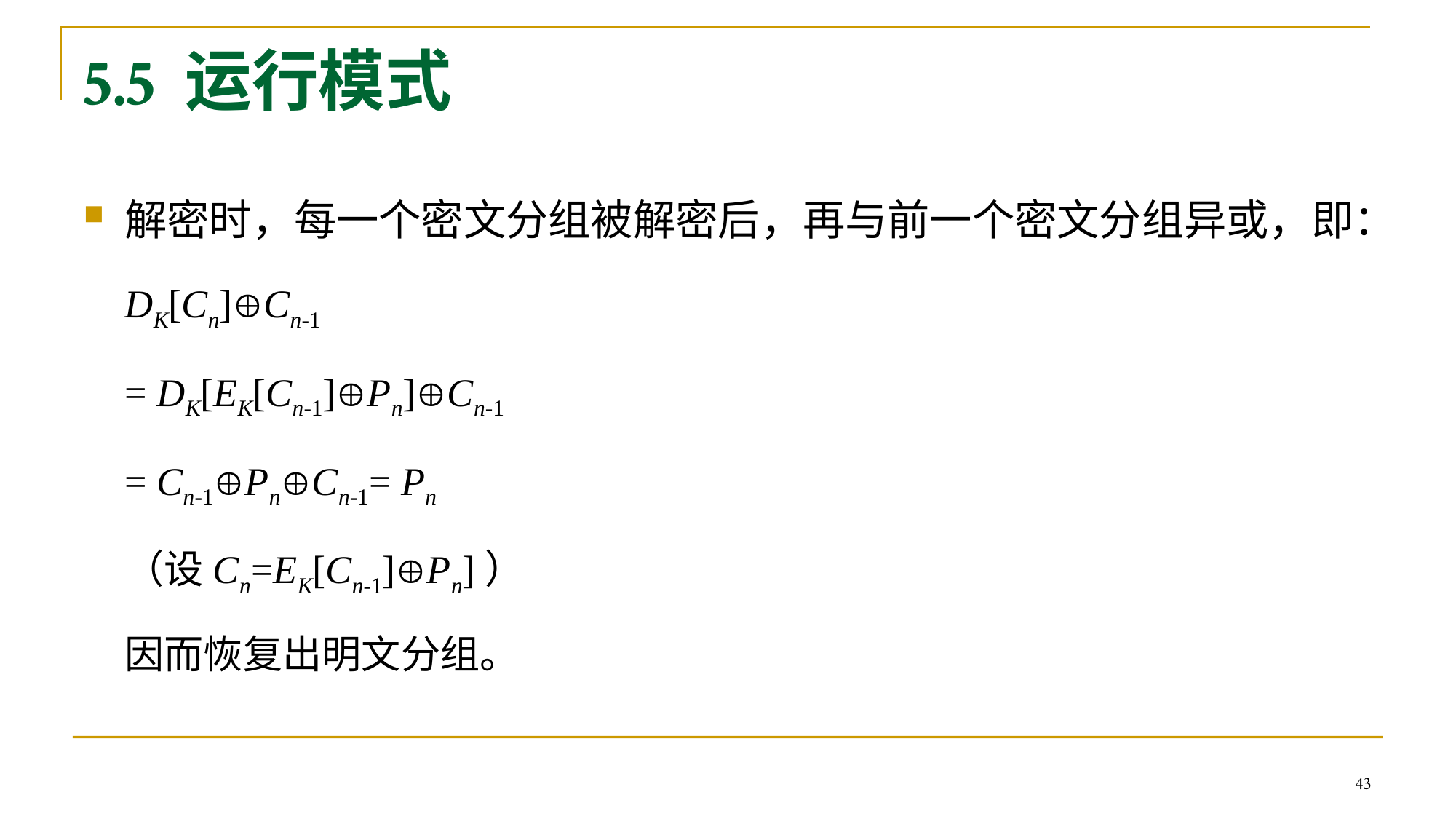

# 5.5 运行模式

解密时，每一个密文分组被解密后，再与前一个密文分组异或，即：
DK[Cn]⊕Cn-1
= DK[EK[Cn-1]⊕Pn]⊕Cn-1
= Cn-1⊕Pn⊕Cn-1= Pn
（设Cn=EK[Cn-1]⊕Pn]）
因而恢复出明文分组。
43